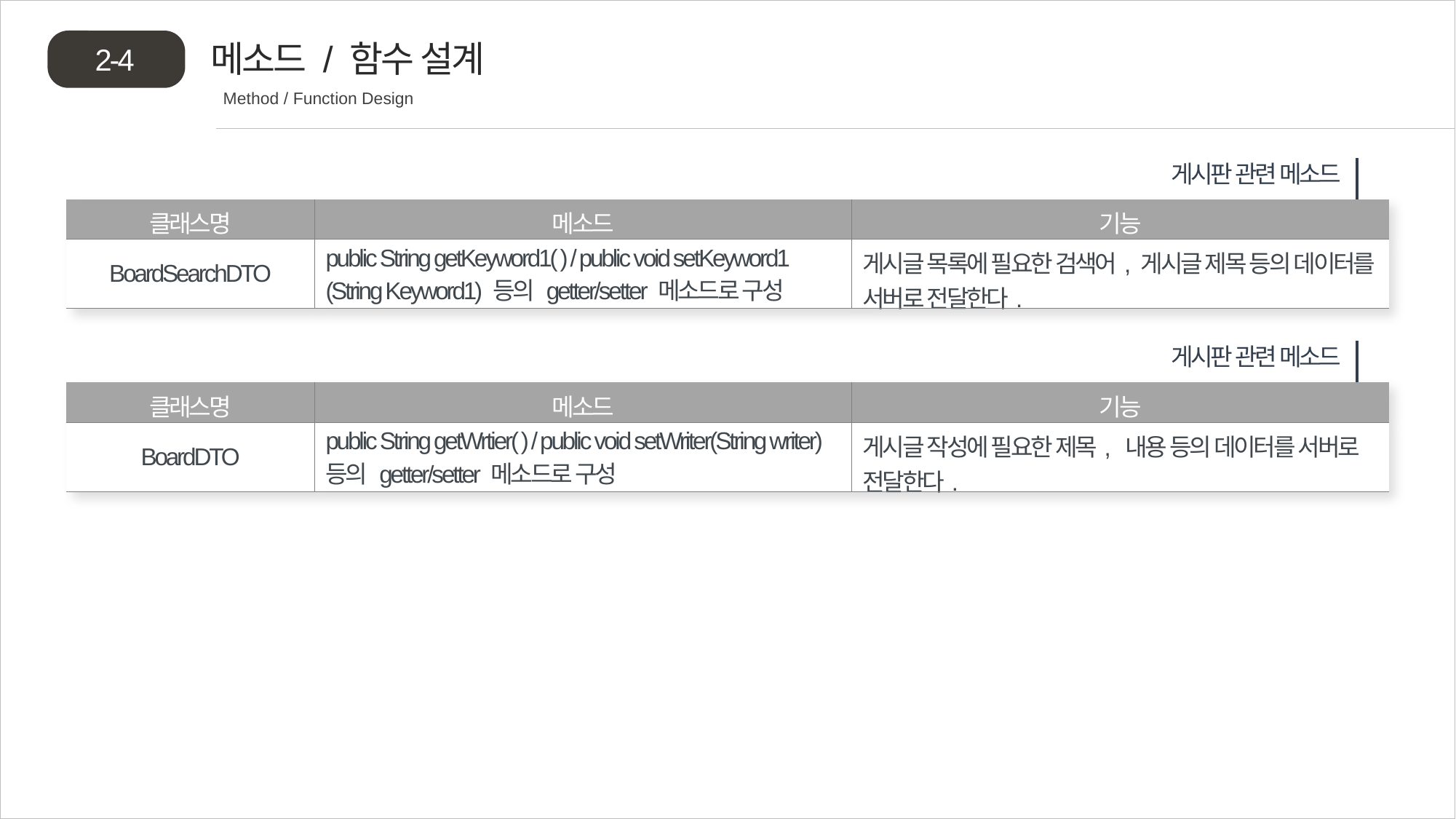

메소드 / 함수 설계
2-4
Method / Function Design
게시판 관련 메소드
| 클래스명 | 메소드 | 기능 |
| --- | --- | --- |
| BoardSearchDTO | public String getKeyword1( ) / public void setKeyword1 (String Keyword1) 등의 getter/setter 메소드로 구성 | 게시글 목록에 필요한 검색어, 게시글 제목 등의 데이터를 서버로 전달한다. |
게시판 관련 메소드
| 클래스명 | 메소드 | 기능 |
| --- | --- | --- |
| BoardDTO | public String getWrtier( ) / public void setWriter(String writer) 등의 getter/setter 메소드로 구성 | 게시글 작성에 필요한 제목, 내용 등의 데이터를 서버로 전달한다. |